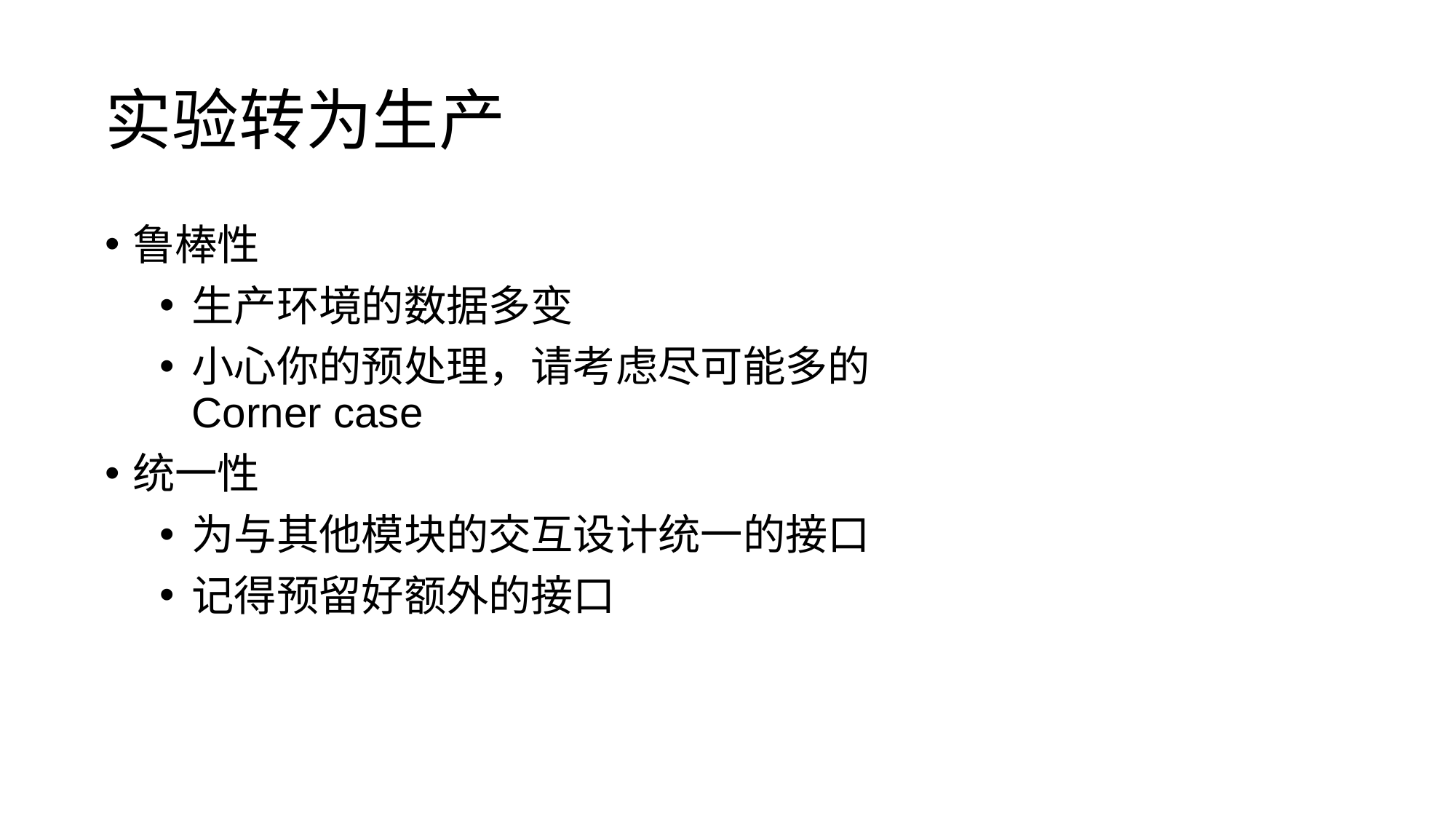

# 实验转为生产
鲁棒性
生产环境的数据多变
小心你的预处理，请考虑尽可能多的Corner case
统一性
为与其他模块的交互设计统一的接口
记得预留好额外的接口